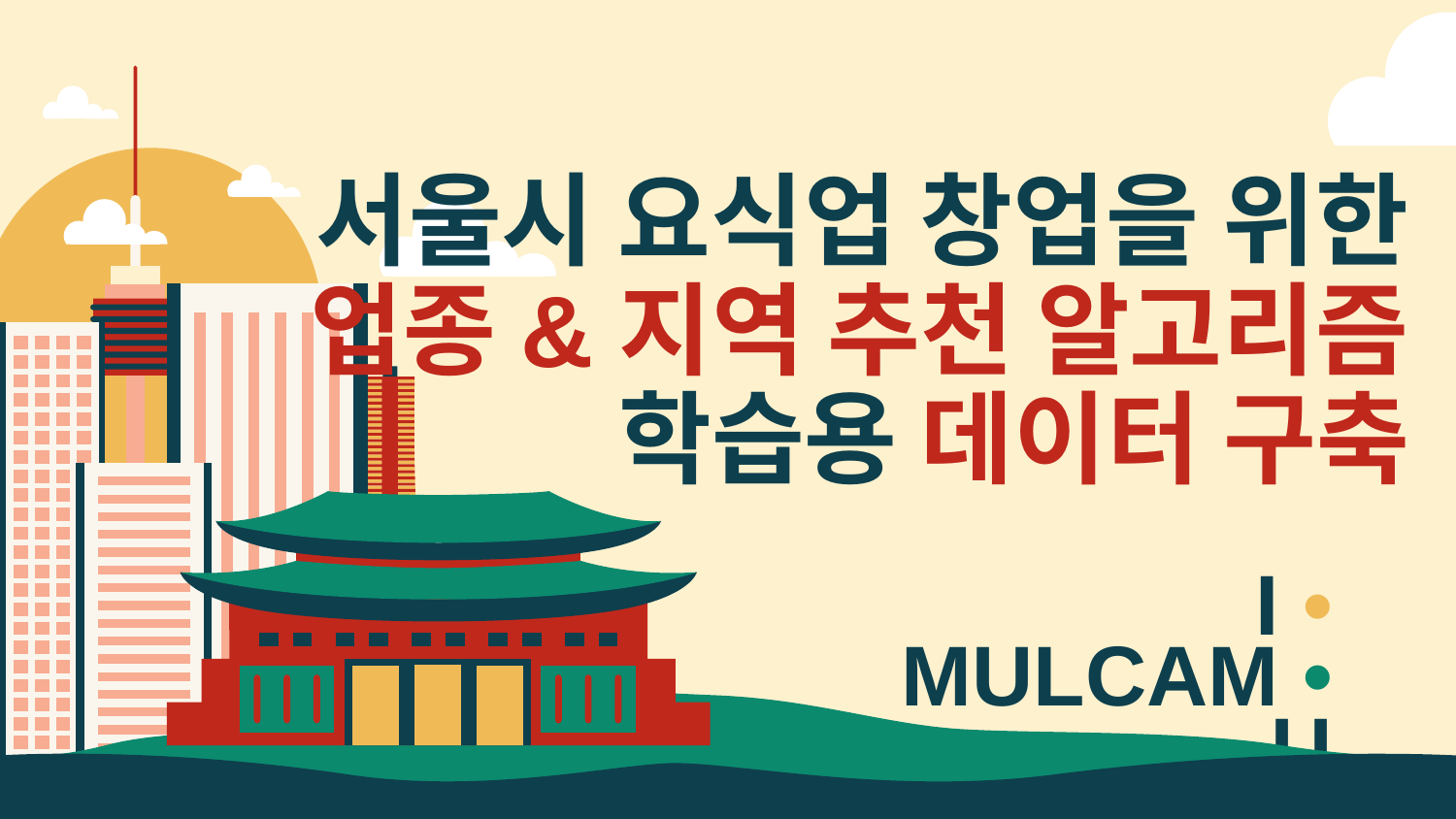

# 서울시 요식업 창업을 위한
업종&지역 추천 알고리즘
학습용 데이터 구축

I • MULCAM • U